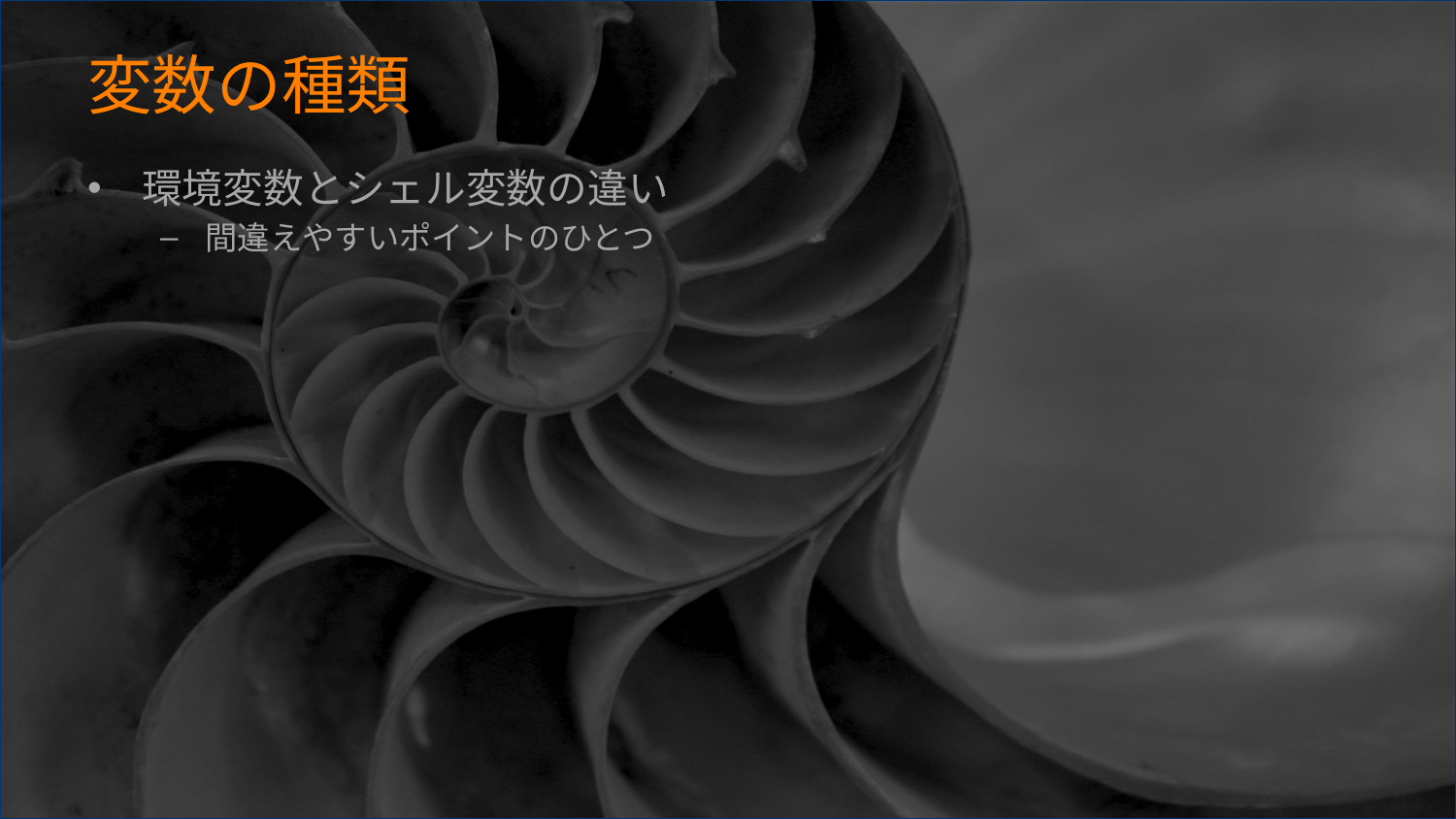

# 変数の種類
環境変数とシェル変数の違い
間違えやすいポイントのひとつ